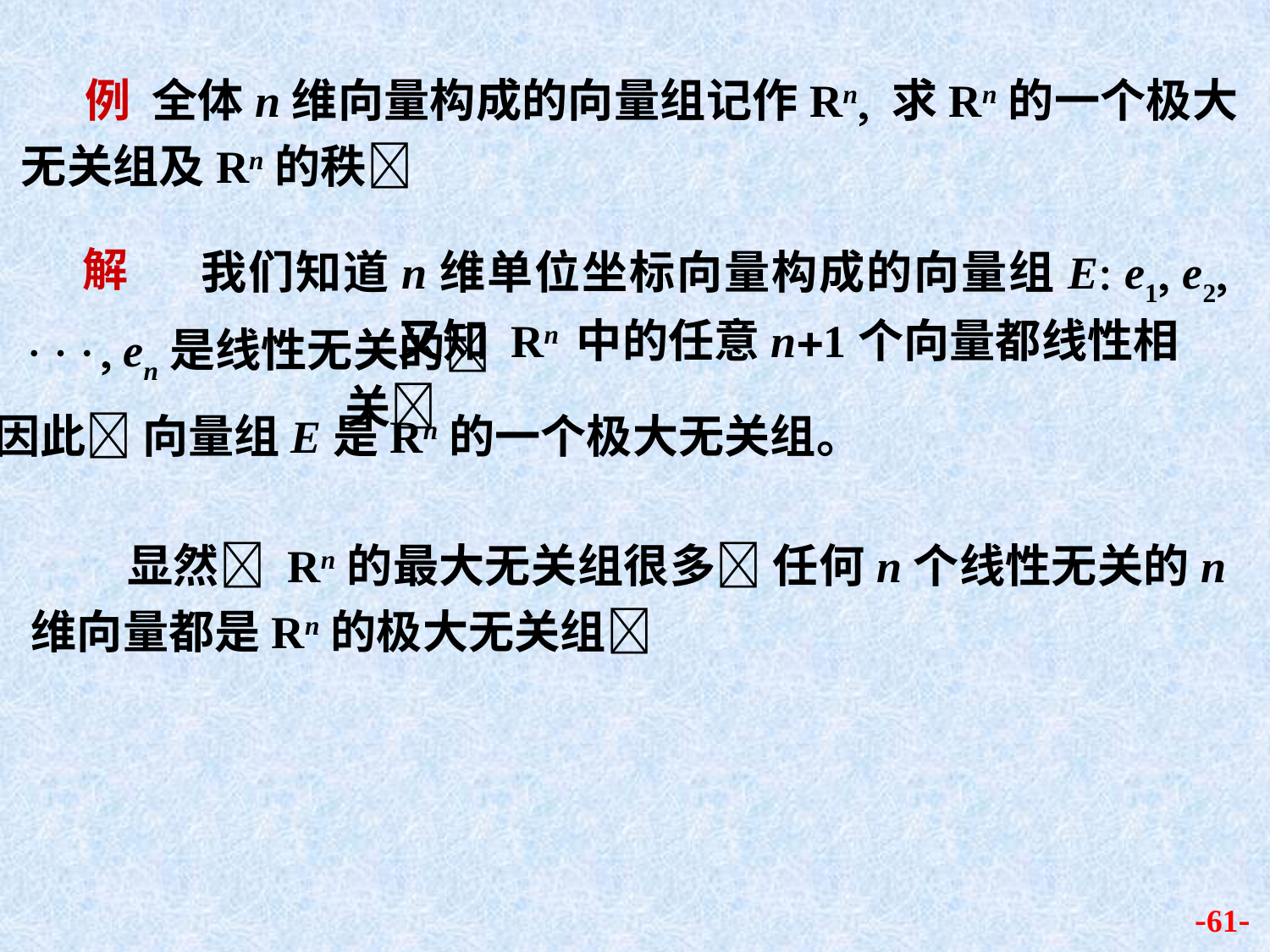

例  全体n维向量构成的向量组记作Rn, 求Rn的一个极大无关组及Rn的秩.
        解
              我们知道n维单位坐标向量构成的向量组E: e1, e2, ⋅⋅⋅, en是线性无关的,
    又知 Rn 中的任意n+1个向量都线性相关,
因此, 向量组E是Rn的一个极大无关组。
        显然, Rn的最大无关组很多, 任何n个线性无关的n维向量都是Rn的极大无关组.
-61-